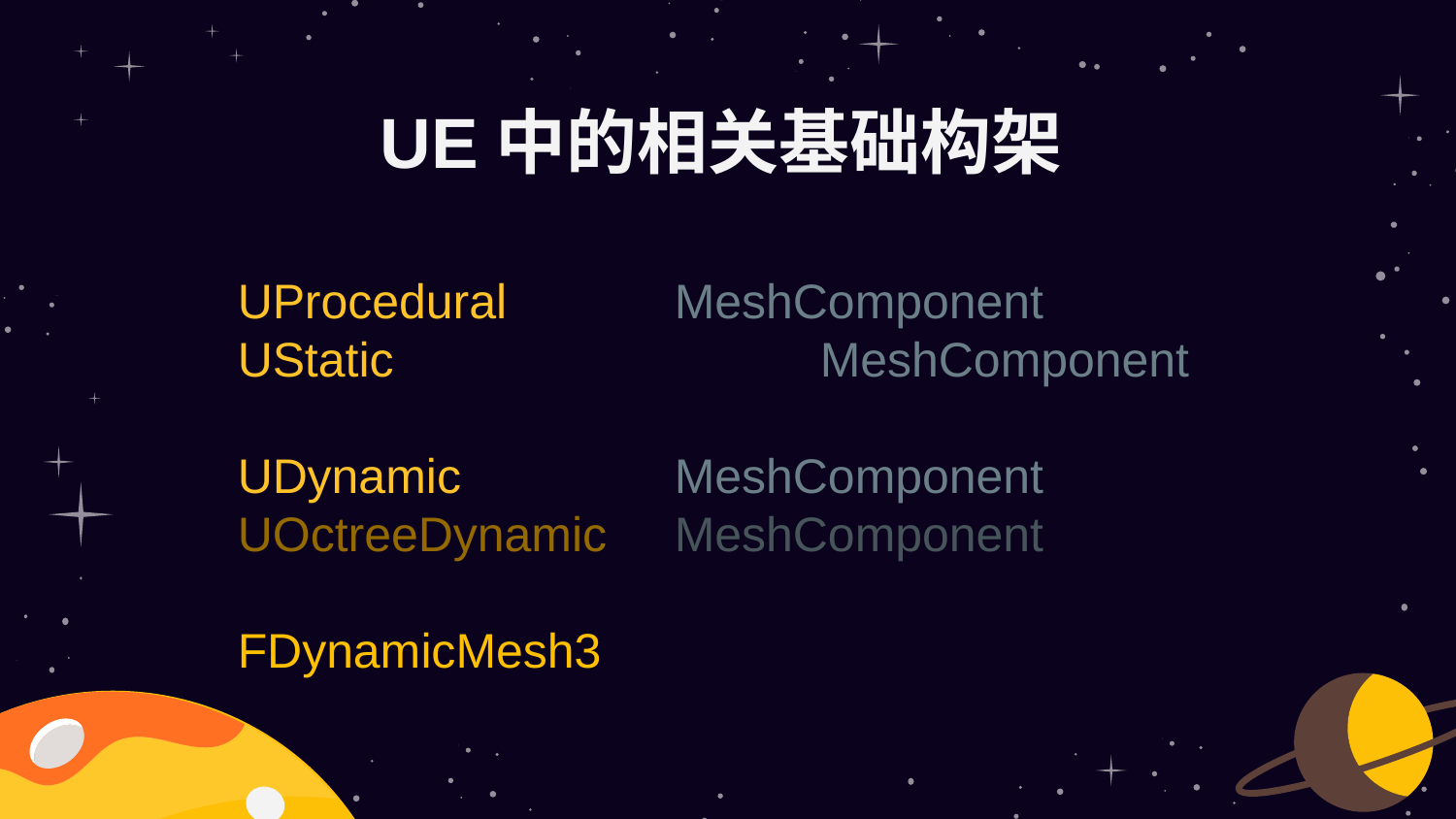

# UE中的相关基础构架
UProcedural		MeshComponent
UStatic			MeshComponent

UDynamic		MeshComponent
UOctreeDynamic	MeshComponent

FDynamicMesh3